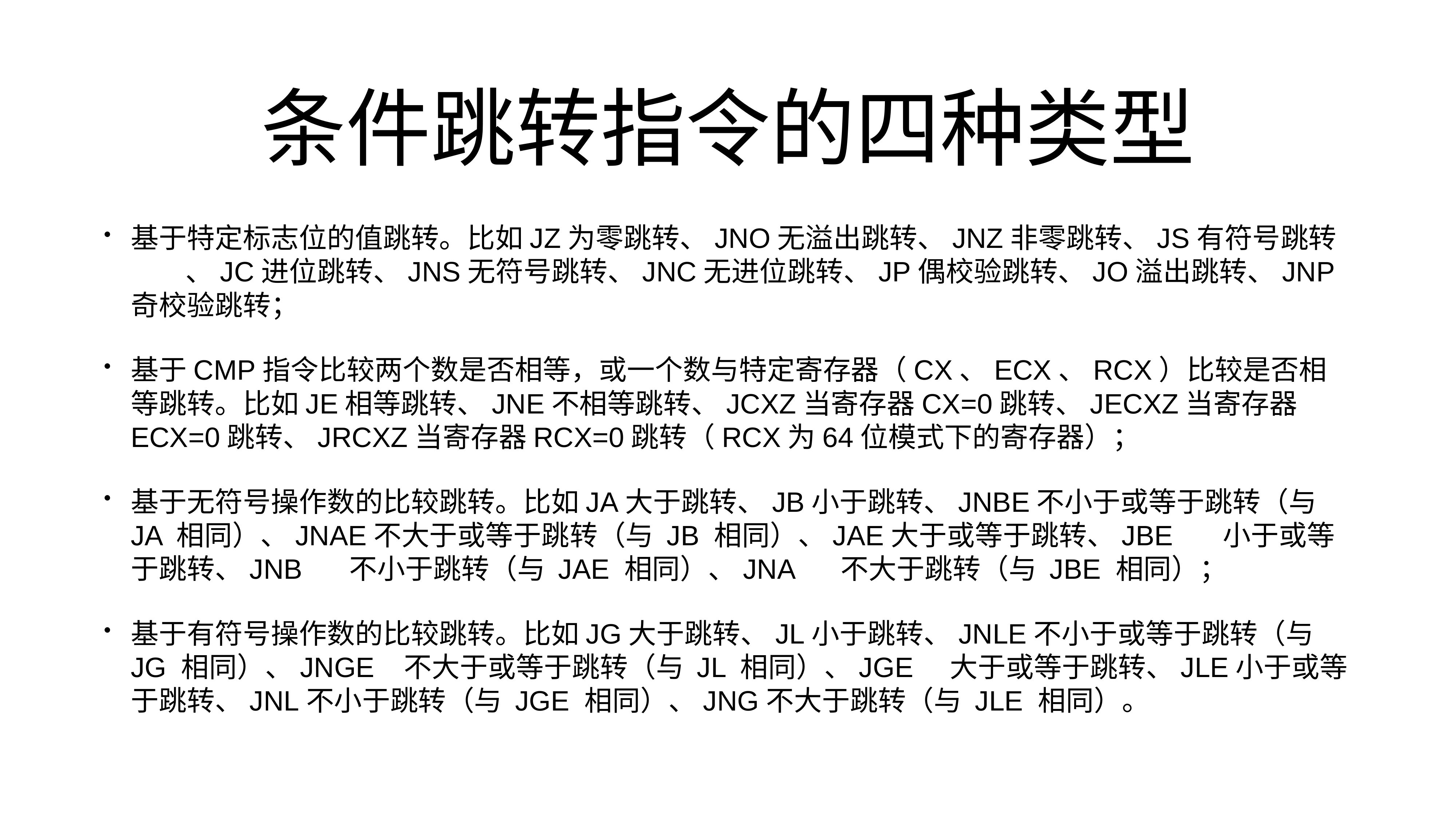

# 条件跳转指令的四种类型
基于特定标志位的值跳转。比如JZ为零跳转、JNO无溢出跳转、JNZ非零跳转、JS有符号跳转	、JC进位跳转、JNS无符号跳转、JNC无进位跳转、JP偶校验跳转、JO溢出跳转、JNP奇校验跳转；
基于CMP指令比较两个数是否相等，或一个数与特定寄存器（CX、ECX、RCX）比较是否相等跳转。比如JE相等跳转、JNE不相等跳转、JCXZ当寄存器CX=0跳转、JECXZ当寄存器ECX=0跳转、JRCXZ当寄存器RCX=0跳转（RCX为64位模式下的寄存器）；
基于无符号操作数的比较跳转。比如JA大于跳转、JB小于跳转、JNBE不小于或等于跳转（与 JA 相同）、JNAE不大于或等于跳转（与 JB 相同）、JAE大于或等于跳转、JBE	小于或等于跳转、JNB	不小于跳转（与 JAE 相同）、JNA	不大于跳转（与 JBE 相同）；
基于有符号操作数的比较跳转。比如JG大于跳转、JL小于跳转、JNLE不小于或等于跳转（与 JG 相同）、JNGE	不大于或等于跳转（与 JL 相同）、JGE	大于或等于跳转、JLE小于或等于跳转、JNL不小于跳转（与 JGE 相同）、JNG不大于跳转（与 JLE 相同）。